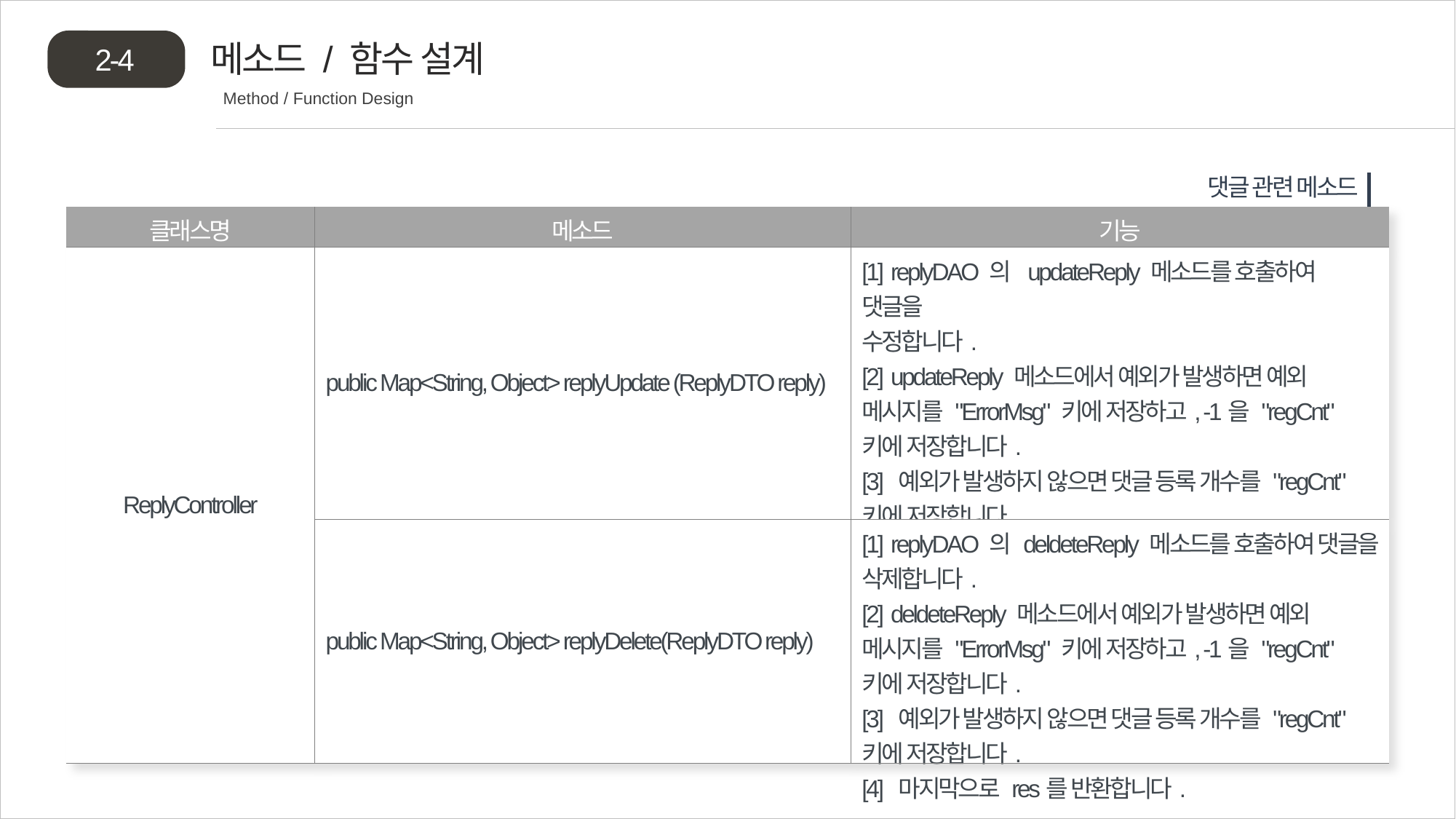

메소드 / 함수 설계
2-4
Method / Function Design
댓글 관련 메소드
| 클래스명 | 메소드 | 기능 |
| --- | --- | --- |
| ReplyController | public Map<String, Object> replyUpdate (ReplyDTO reply) | [1] replyDAO 의 updateReply 메소드를 호출하여 댓글을 수정합니다. [2] updateReply 메소드에서 예외가 발생하면 예외 메시지를 "ErrorMsg" 키에 저장하고, -1을 "regCnt" 키에 저장합니다. [3] 예외가 발생하지 않으면 댓글 등록 개수를 "regCnt" 키에 저장합니다. [4] 마지막으로 res를 반환합니다. |
|  | public Map<String, Object> replyDelete(ReplyDTO reply) | [1] replyDAO 의 deldeteReply 메소드를 호출하여 댓글을 삭제합니다. [2] deldeteReply 메소드에서 예외가 발생하면 예외 메시지를 "ErrorMsg" 키에 저장하고, -1을 "regCnt" 키에 저장합니다. [3] 예외가 발생하지 않으면 댓글 등록 개수를 "regCnt" 키에 저장합니다. [4] 마지막으로 res를 반환합니다. |